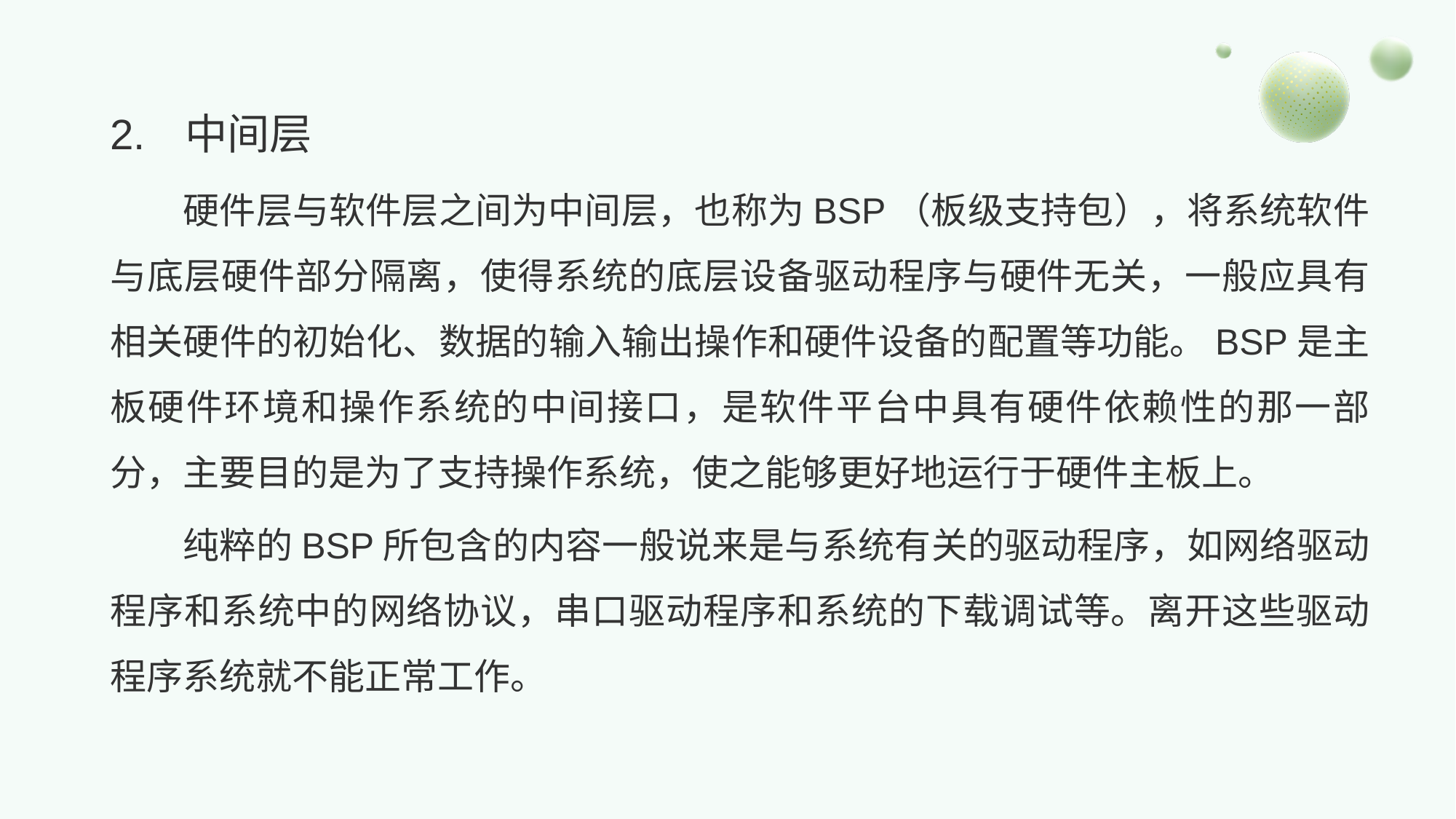

2.	  中间层
硬件层与软件层之间为中间层，也称为BSP（板级支持包），将系统软件与底层硬件部分隔离，使得系统的底层设备驱动程序与硬件无关，一般应具有相关硬件的初始化、数据的输入输出操作和硬件设备的配置等功能。BSP是主板硬件环境和操作系统的中间接口，是软件平台中具有硬件依赖性的那一部分，主要目的是为了支持操作系统，使之能够更好地运行于硬件主板上。
纯粹的BSP所包含的内容一般说来是与系统有关的驱动程序，如网络驱动程序和系统中的网络协议，串口驱动程序和系统的下载调试等。离开这些驱动程序系统就不能正常工作。